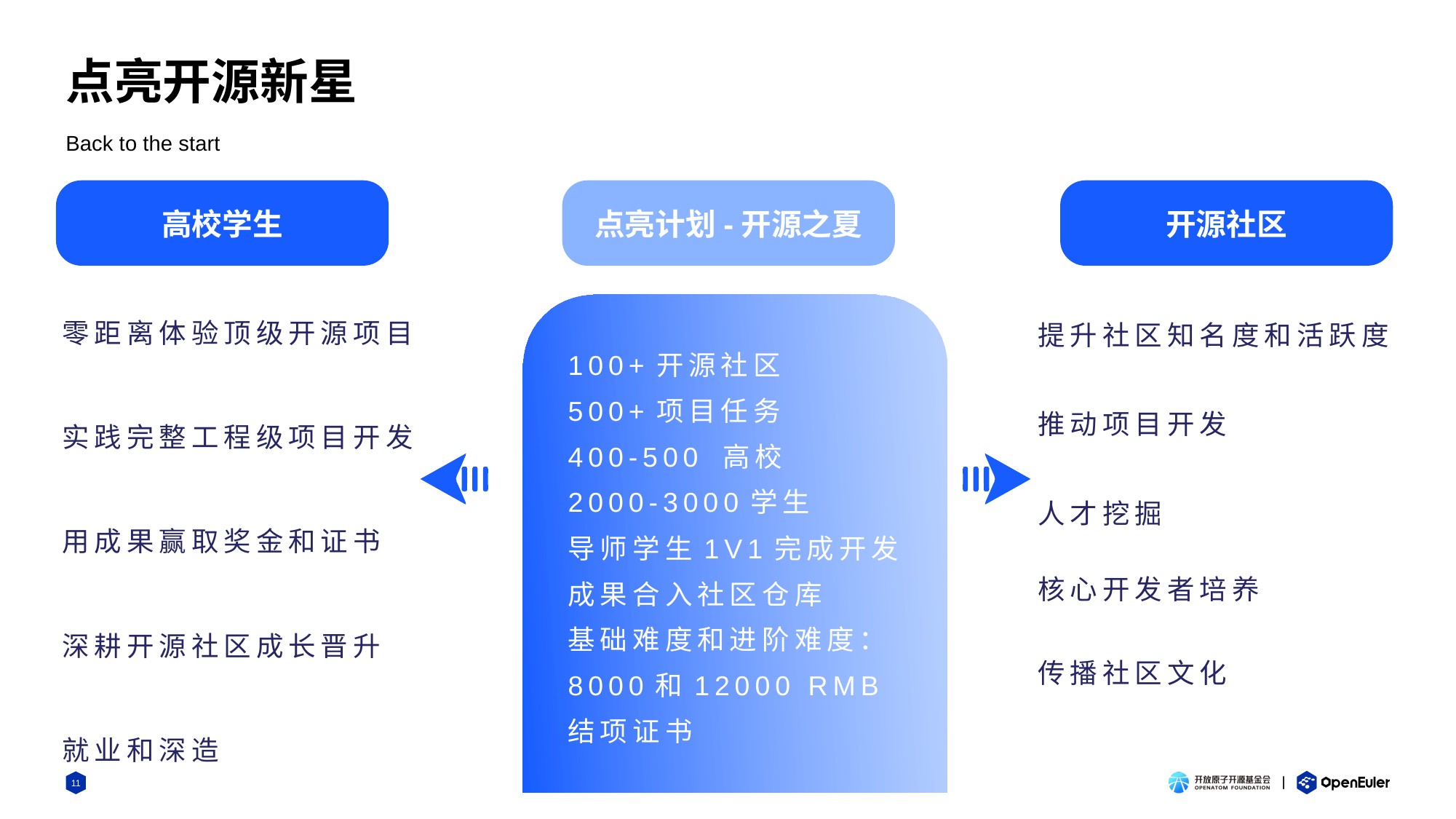

# 点亮开源新星
Back to the start
高校学生
零距离体验顶级开源项目
实践完整工程级项目开发
用成果赢取奖金和证书
深耕开源社区成长晋升
就业和深造
点亮计划-开源之夏
100+开源社区
500+项目任务
400-500 高校
2000-3000学生
导师学生1V1完成开发
成果合入社区仓库
基础难度和进阶难度：
8000和12000 RMB
结项证书

开源社区
提升社区知名度和活跃度
推动项目开发
人才挖掘
核心开发者培养
传播社区文化